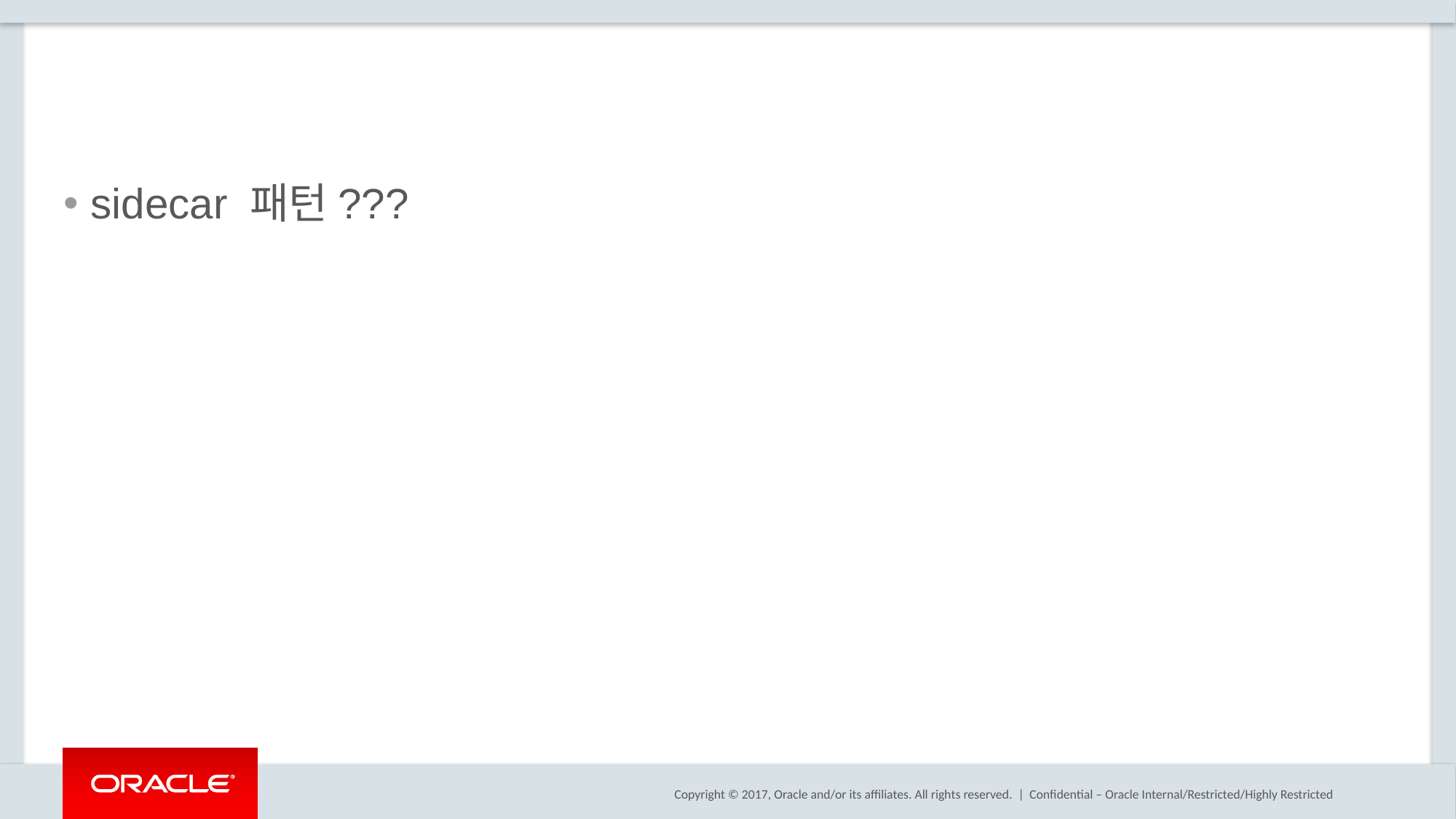

#
sidecar 패턴???
Confidential – Oracle Internal/Restricted/Highly Restricted
12